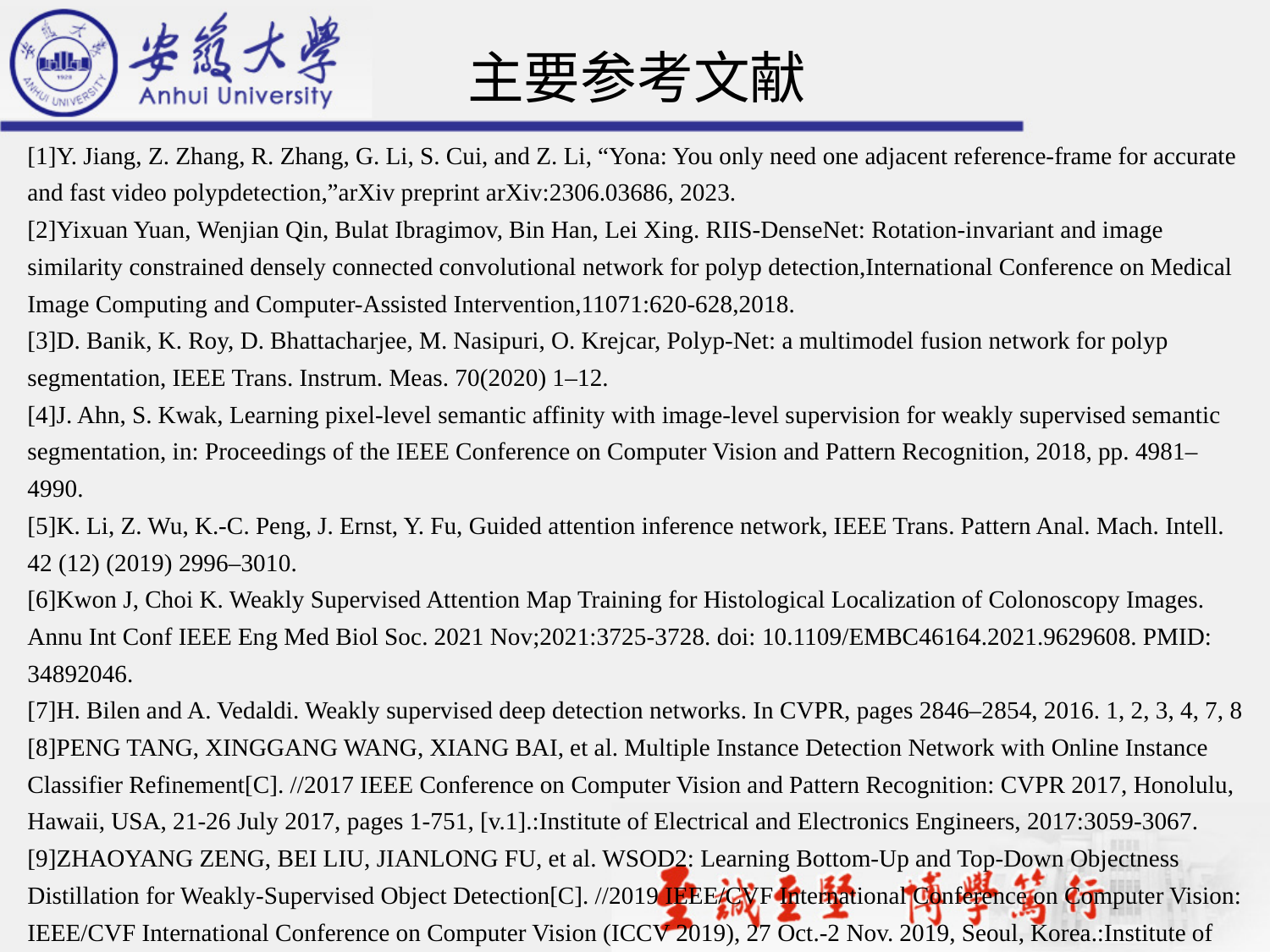

主要参考文献
[1]Y. Jiang, Z. Zhang, R. Zhang, G. Li, S. Cui, and Z. Li, “Yona: You only need one adjacent reference-frame for accurate and fast video polypdetection,”arXiv preprint arXiv:2306.03686, 2023.
[2]Yixuan Yuan, Wenjian Qin, Bulat Ibragimov, Bin Han, Lei Xing. RIIS-DenseNet: Rotation-invariant and image similarity constrained densely connected convolutional network for polyp detection,International Conference on Medical Image Computing and Computer-Assisted Intervention,11071:620-628,2018.
[3]D. Banik, K. Roy, D. Bhattacharjee, M. Nasipuri, O. Krejcar, Polyp-Net: a multimodel fusion network for polyp segmentation, IEEE Trans. Instrum. Meas. 70(2020) 1–12.
[4]J. Ahn, S. Kwak, Learning pixel-level semantic affinity with image-level supervision for weakly supervised semantic segmentation, in: Proceedings of the IEEE Conference on Computer Vision and Pattern Recognition, 2018, pp. 4981–4990.
[5]K. Li, Z. Wu, K.-C. Peng, J. Ernst, Y. Fu, Guided attention inference network, IEEE Trans. Pattern Anal. Mach. Intell. 42 (12) (2019) 2996–3010.
[6]Kwon J, Choi K. Weakly Supervised Attention Map Training for Histological Localization of Colonoscopy Images. Annu Int Conf IEEE Eng Med Biol Soc. 2021 Nov;2021:3725-3728. doi: 10.1109/EMBC46164.2021.9629608. PMID: 34892046.
[7]H. Bilen and A. Vedaldi. Weakly supervised deep detection networks. In CVPR, pages 2846–2854, 2016. 1, 2, 3, 4, 7, 8
[8]PENG TANG, XINGGANG WANG, XIANG BAI, et al. Multiple Instance Detection Network with Online Instance Classifier Refinement[C]. //2017 IEEE Conference on Computer Vision and Pattern Recognition: CVPR 2017, Honolulu, Hawaii, USA, 21-26 July 2017, pages 1-751, [v.1].:Institute of Electrical and Electronics Engineers, 2017:3059-3067.
[9]ZHAOYANG ZENG, BEI LIU, JIANLONG FU, et al. WSOD2: Learning Bottom-Up and Top-Down Objectness Distillation for Weakly-Supervised Object Detection[C]. //2019 IEEE/CVF International Conference on Computer Vision: IEEE/CVF International Conference on Computer Vision (ICCV 2019), 27 Oct.-2 Nov. 2019, Seoul, Korea.:Institute of Electrical and Electronics Engineers, 2019:8291-8299.